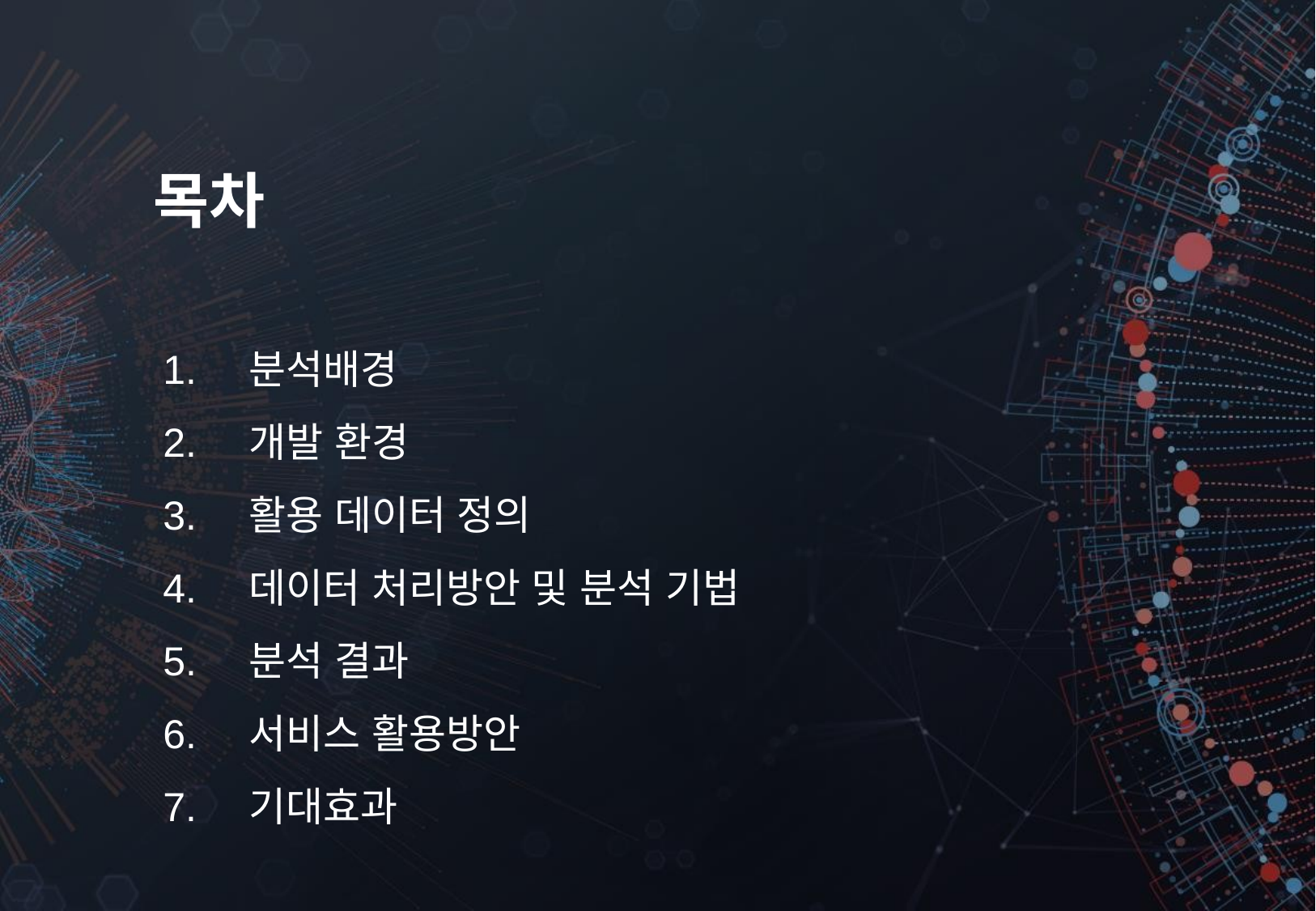

# 목차
분석배경
개발 환경
활용 데이터 정의
데이터 처리방안 및 분석 기법
분석 결과
서비스 활용방안
기대효과